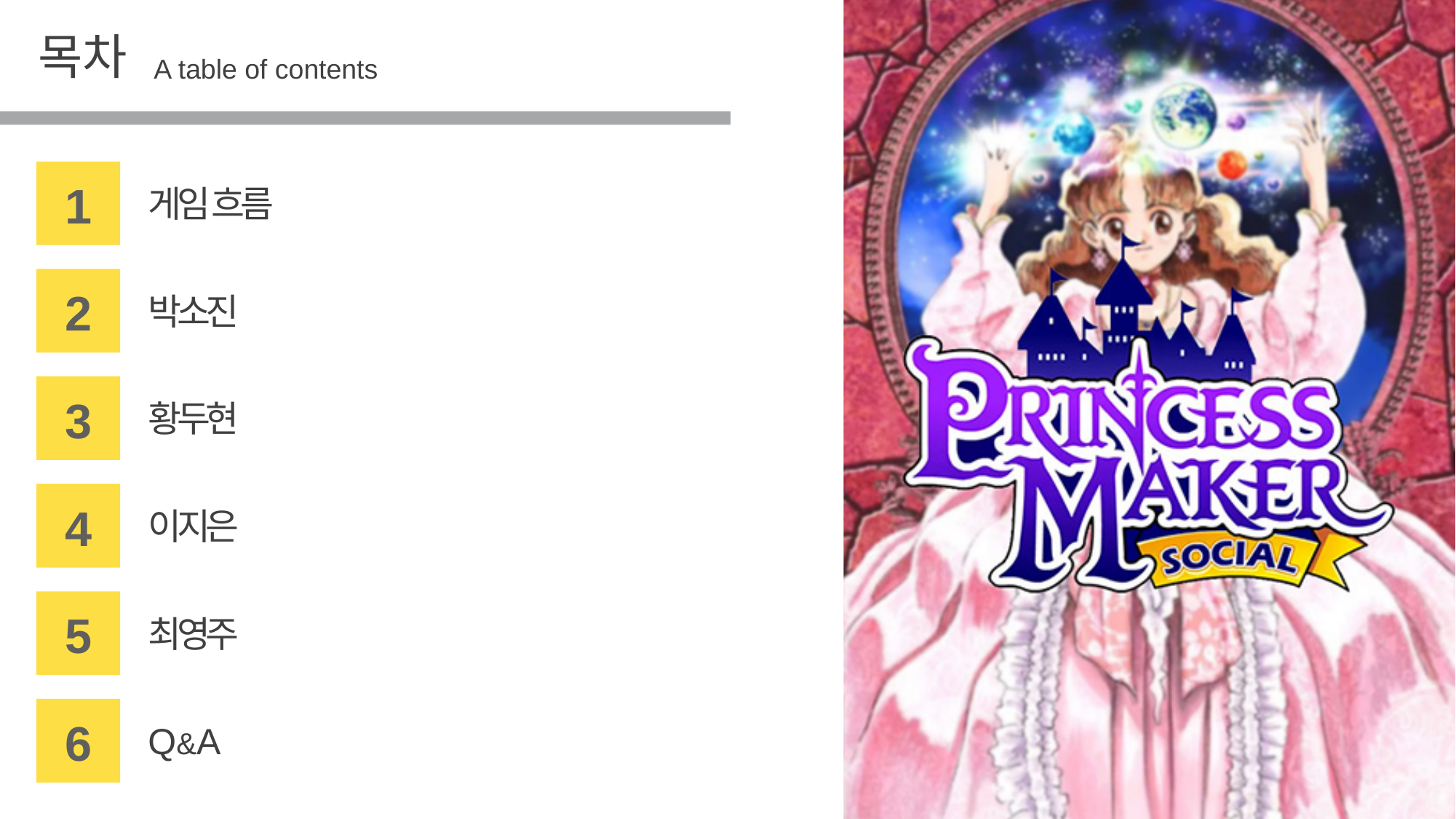

목차
A table of contents

1
게임 흐름

2
박소진

3
황두현

4
이지은

5
최영주

6
Q&A